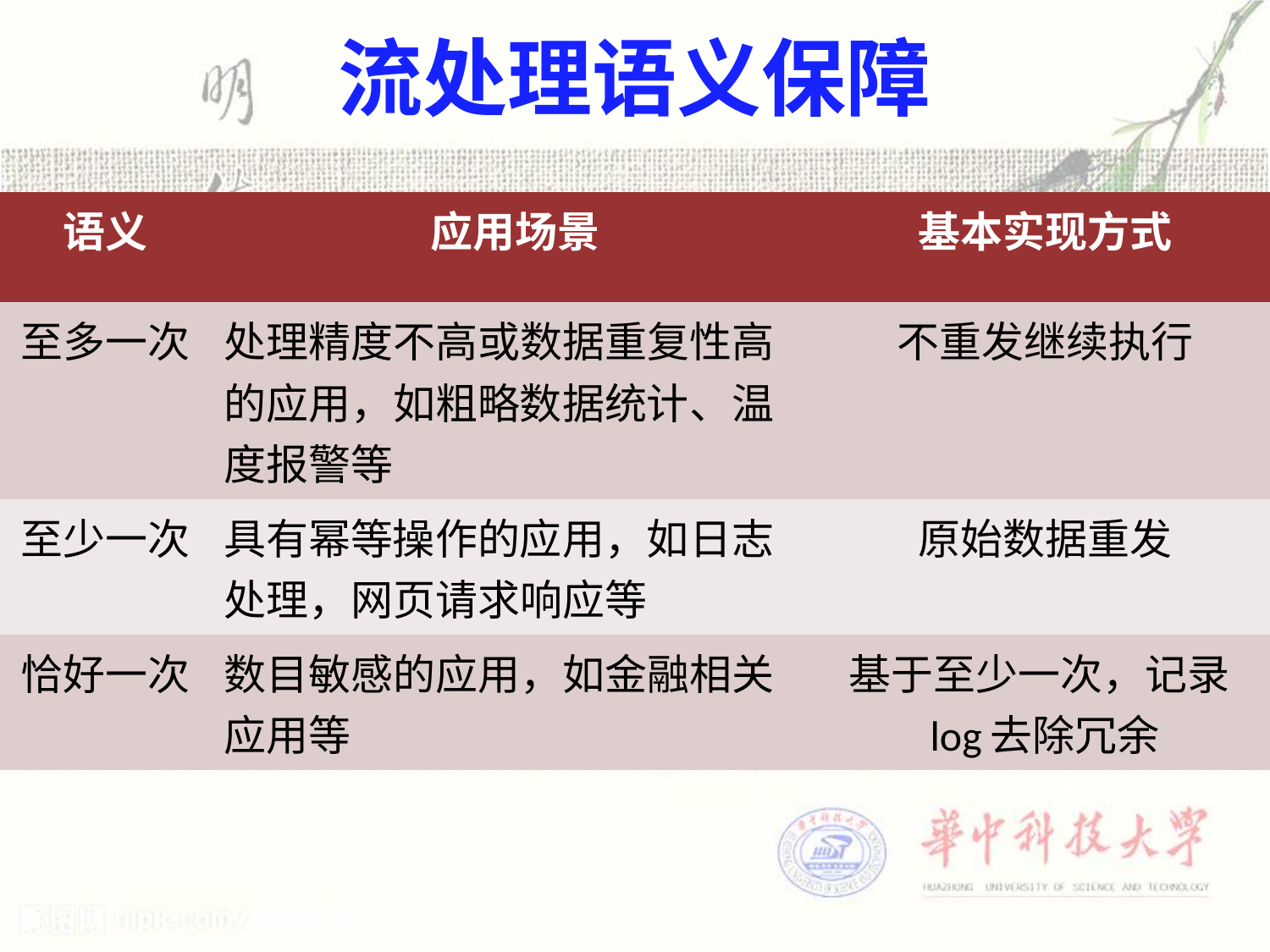

流处理语义保障
| 语义 | 应用场景 | 基本实现方式 |
| --- | --- | --- |
| 至多一次 | 处理精度不高或数据重复性高的应用，如粗略数据统计、温度报警等 | 不重发继续执行 |
| 至少一次 | 具有幂等操作的应用，如日志处理，网页请求响应等 | 原始数据重发 |
| 恰好一次 | 数目敏感的应用，如金融相关应用等 | 基于至少一次，记录log去除冗余 |